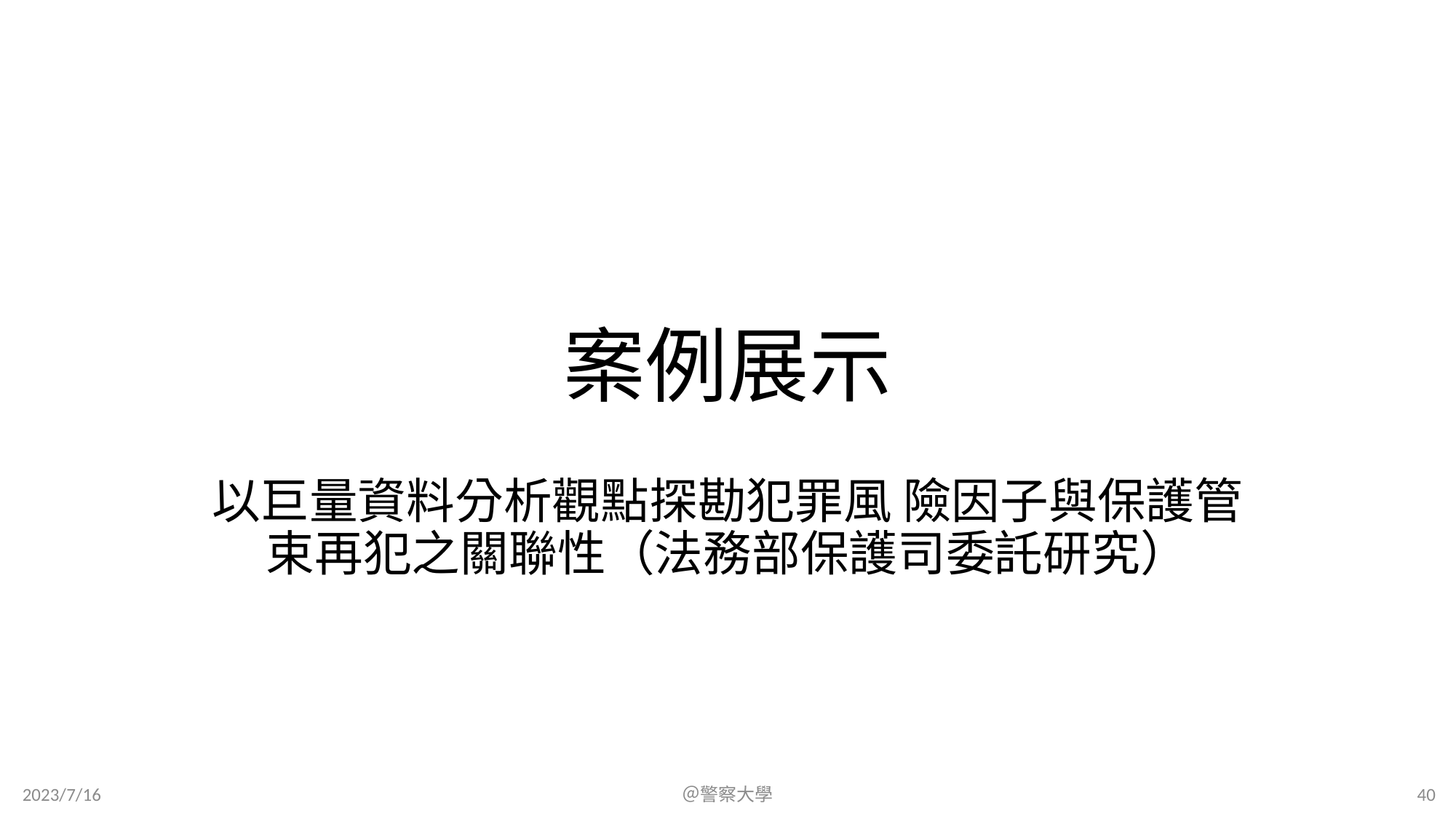

# 案例展示
以巨量資料分析觀點探勘犯罪風 險因子與保護管束再犯之關聯性（法務部保護司委託研究）
2023/7/16
＠警察大學
40